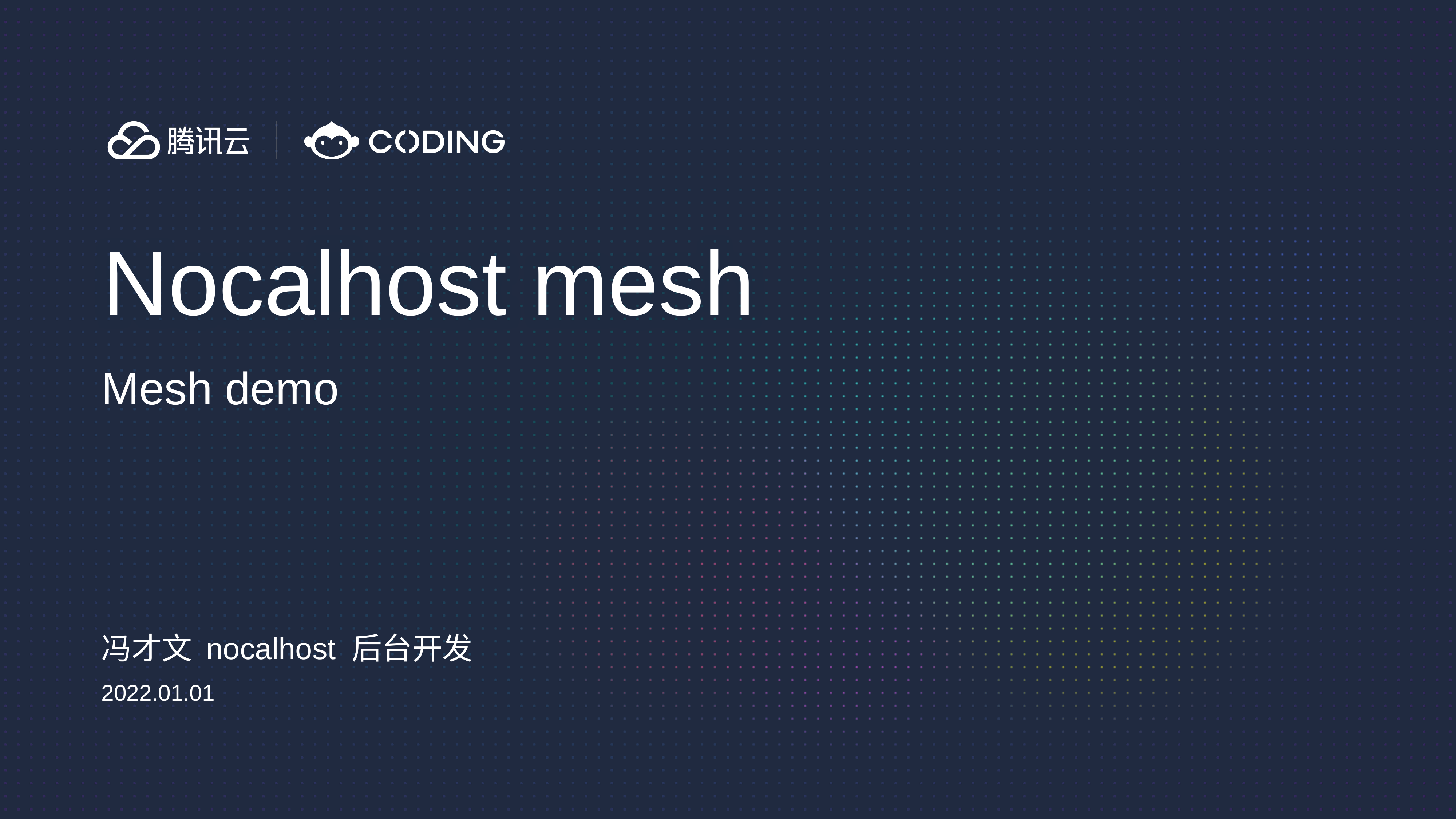

Nocalhost mesh
Mesh demo
冯才文 nocalhost 后台开发
2022.01.01